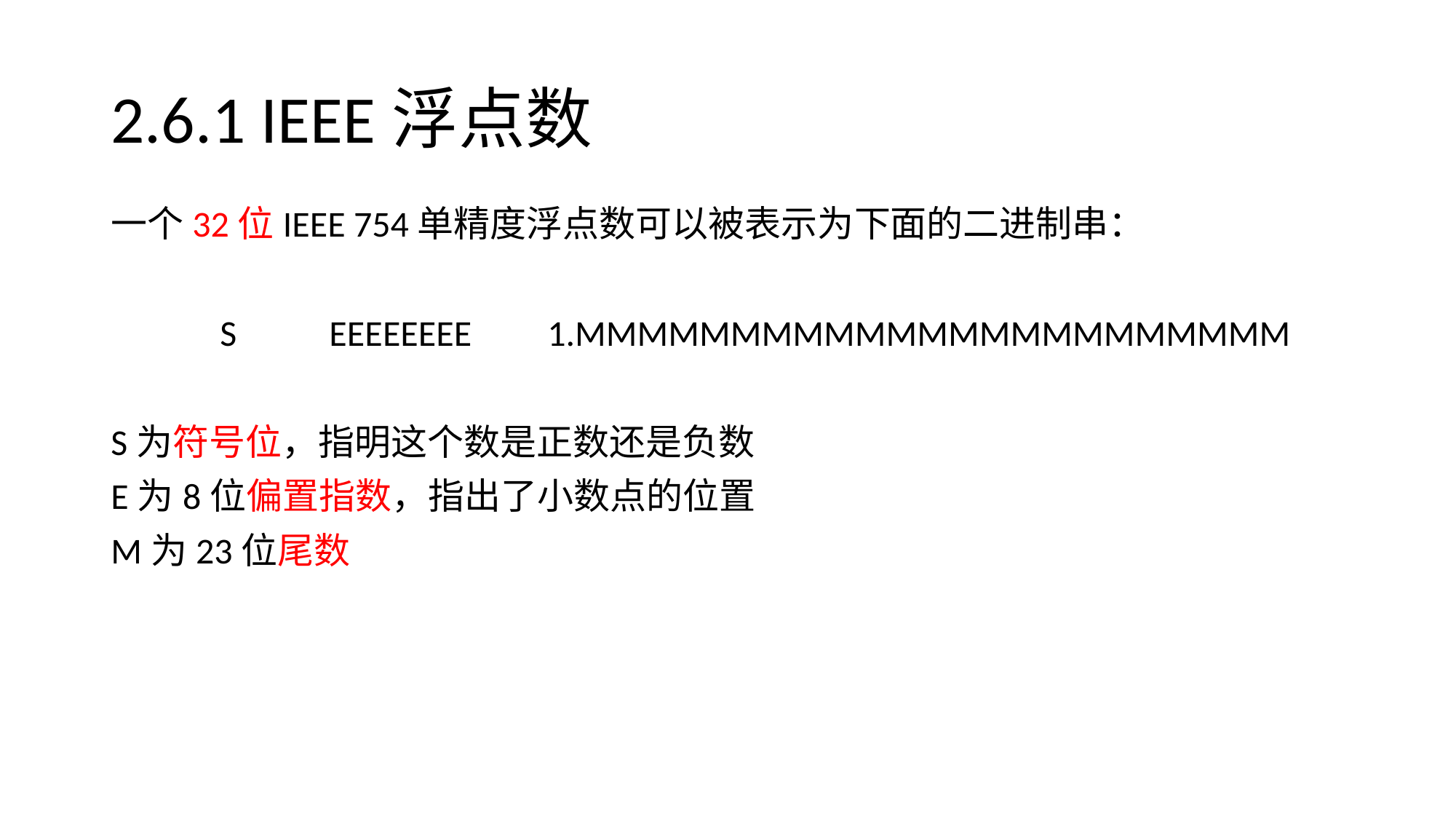

# 2.6.1 IEEE浮点数
一个32位IEEE 754单精度浮点数可以被表示为下面的二进制串：

	S	EEEEEEEE	1.MMMMMMMMMMMMMMMMMMMMMMM

S为符号位，指明这个数是正数还是负数
E为8位偏置指数，指出了小数点的位置
M为23位尾数